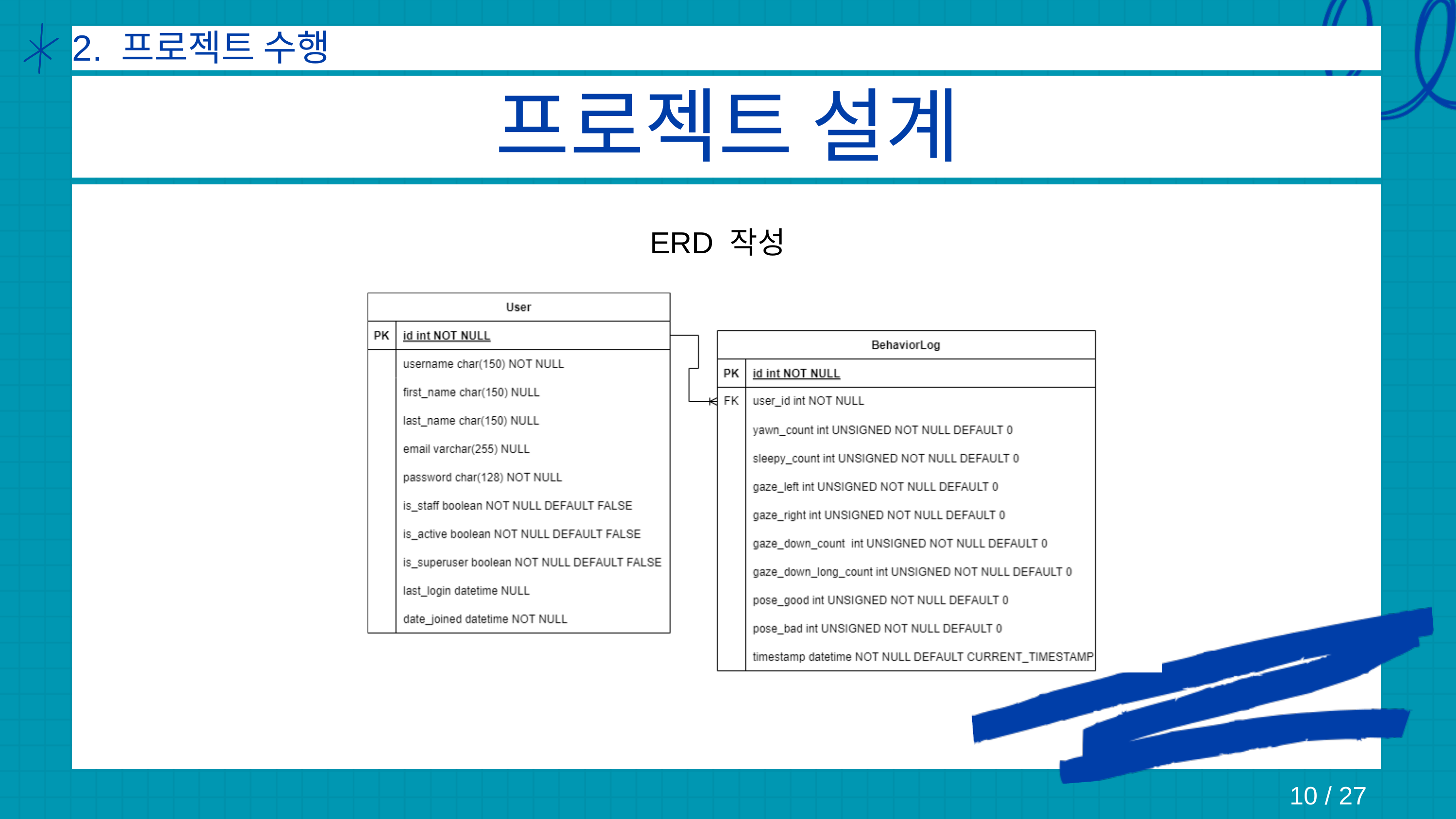

2. 프로젝트 수행

프로젝트 설계

ERD 작성

10 / 27